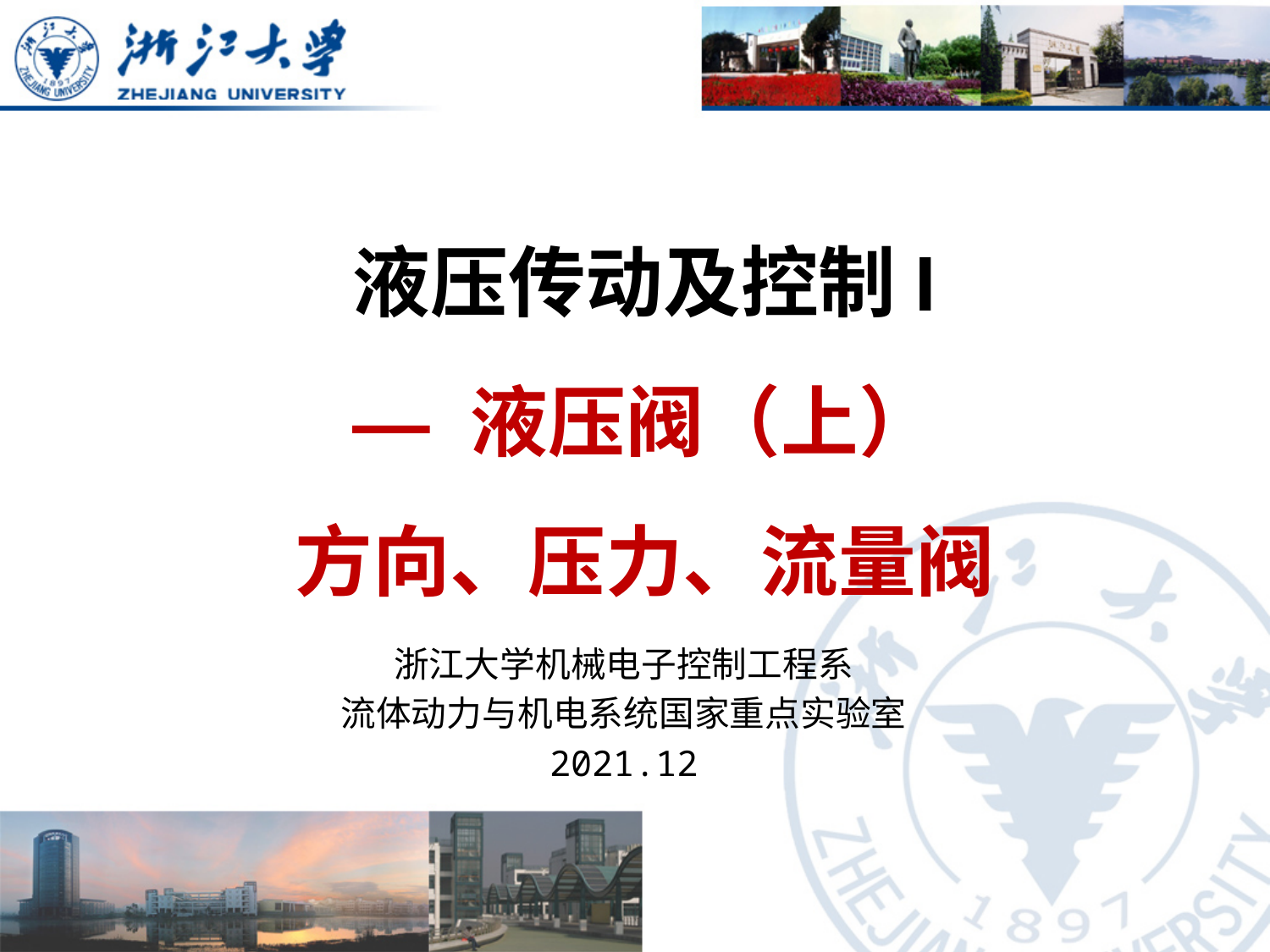

# 液压传动及控制I — 液压阀（上） 方向、压力、流量阀
浙江大学机械电子控制工程系
流体动力与机电系统国家重点实验室
2021.12